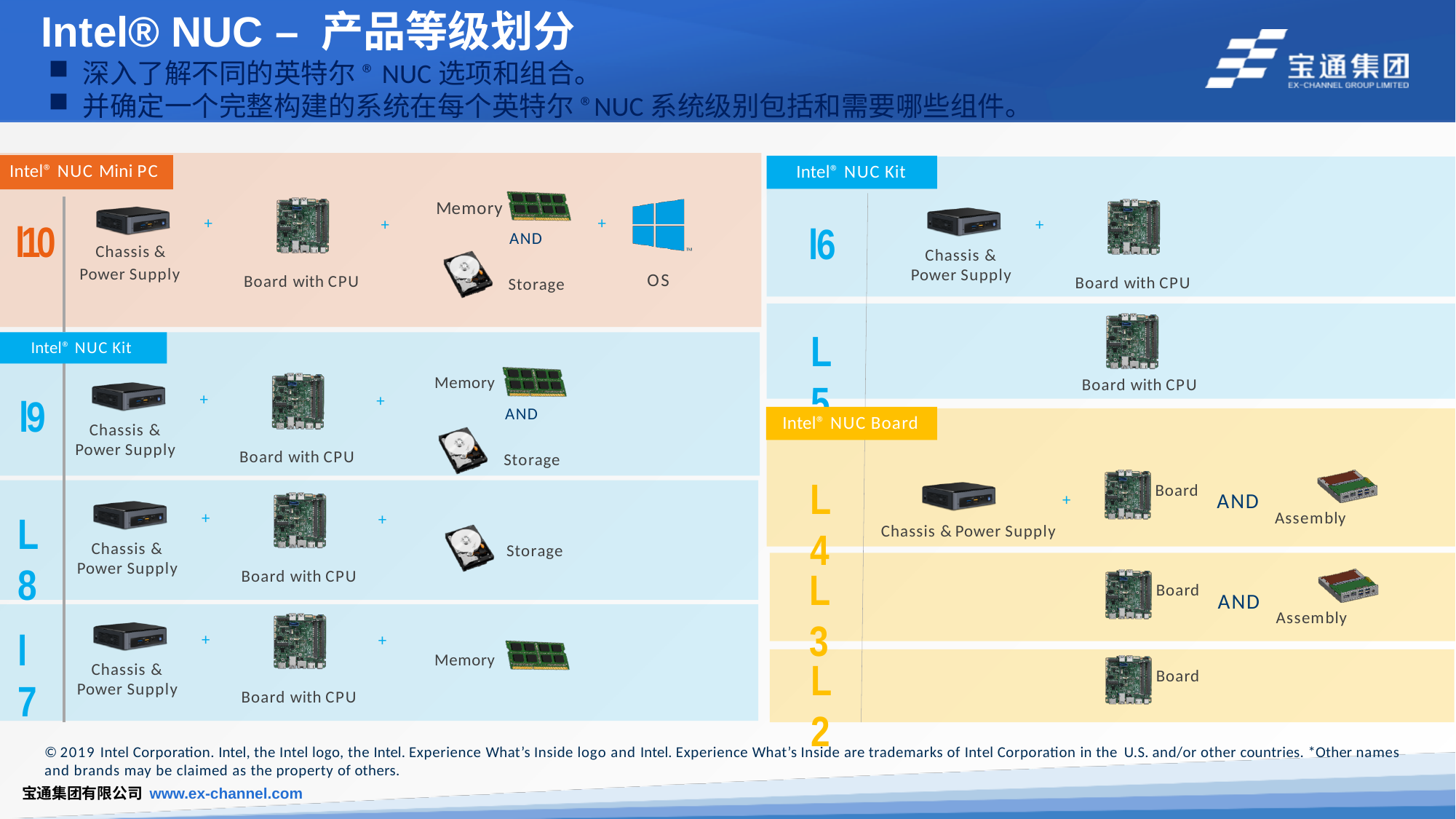

Intel® NUC – 产品等级划分
深入了解不同的英特尔® NUC选项和组合。
并确定一个完整构建的系统在每个英特尔®NUC系统级别包括和需要哪些组件。

Intel® NUC Mini PC
Intel® NUC Kit

Memory

+
+
+
+
l6
l10	Chassis &
Power Supply
AND
Chassis &  Power Supply

OS
Board with CPU
Board with CPU
Storage

L5

Intel® NUC Kit

Memory
Board with CPU
+
+
l9
AND

Intel® NUC Board
Chassis &  Power Supply

Board with CPU
Storage

L4
Board

AND
+
L8
Assembly
+
+
Chassis & Power Supply

Chassis &  Power Supply
Storage

L3

Board with CPU

Board
AND

Assembly

l7
+
+
Memory

L2
Chassis &  Power Supply
Board
Board with CPU
© 2019 Intel Corporation. Intel, the Intel logo, the Intel. Experience What’s Inside logo and Intel. Experience What’s Inside are trademarks of Intel Corporation in the U.S. and/or other countries. *Other names
and brands may be claimed as the property of others.